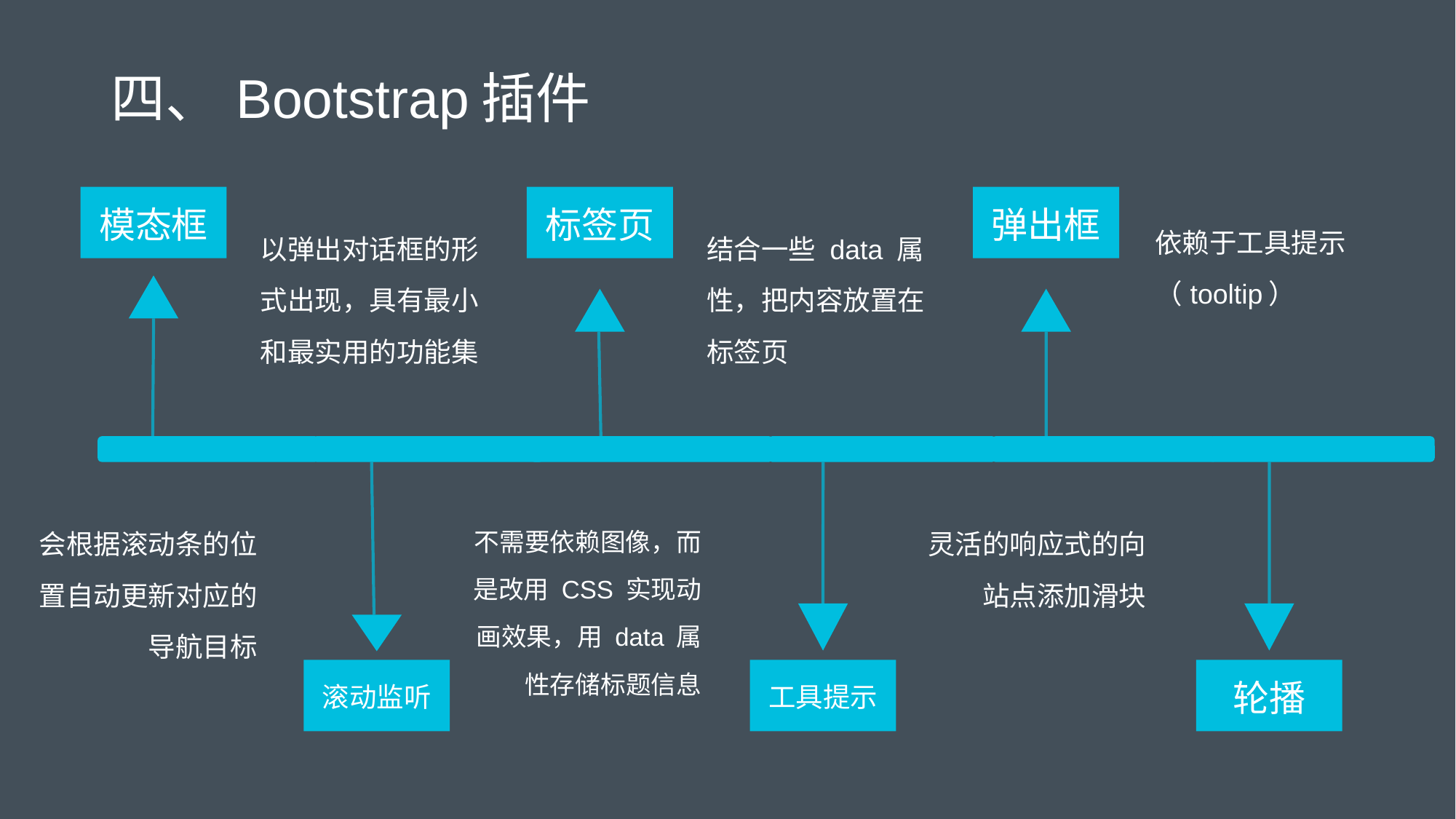

四、Bootstrap插件
模态框
标签页
弹出框
依赖于工具提示（tooltip）
以弹出对话框的形式出现，具有最小和最实用的功能集
结合一些 data 属性，把内容放置在标签页

会根据滚动条的位置自动更新对应的导航目标
不需要依赖图像，而是改用 CSS 实现动画效果，用 data 属性存储标题信息
灵活的响应式的向站点添加滑块

滚动监听
工具提示
轮播